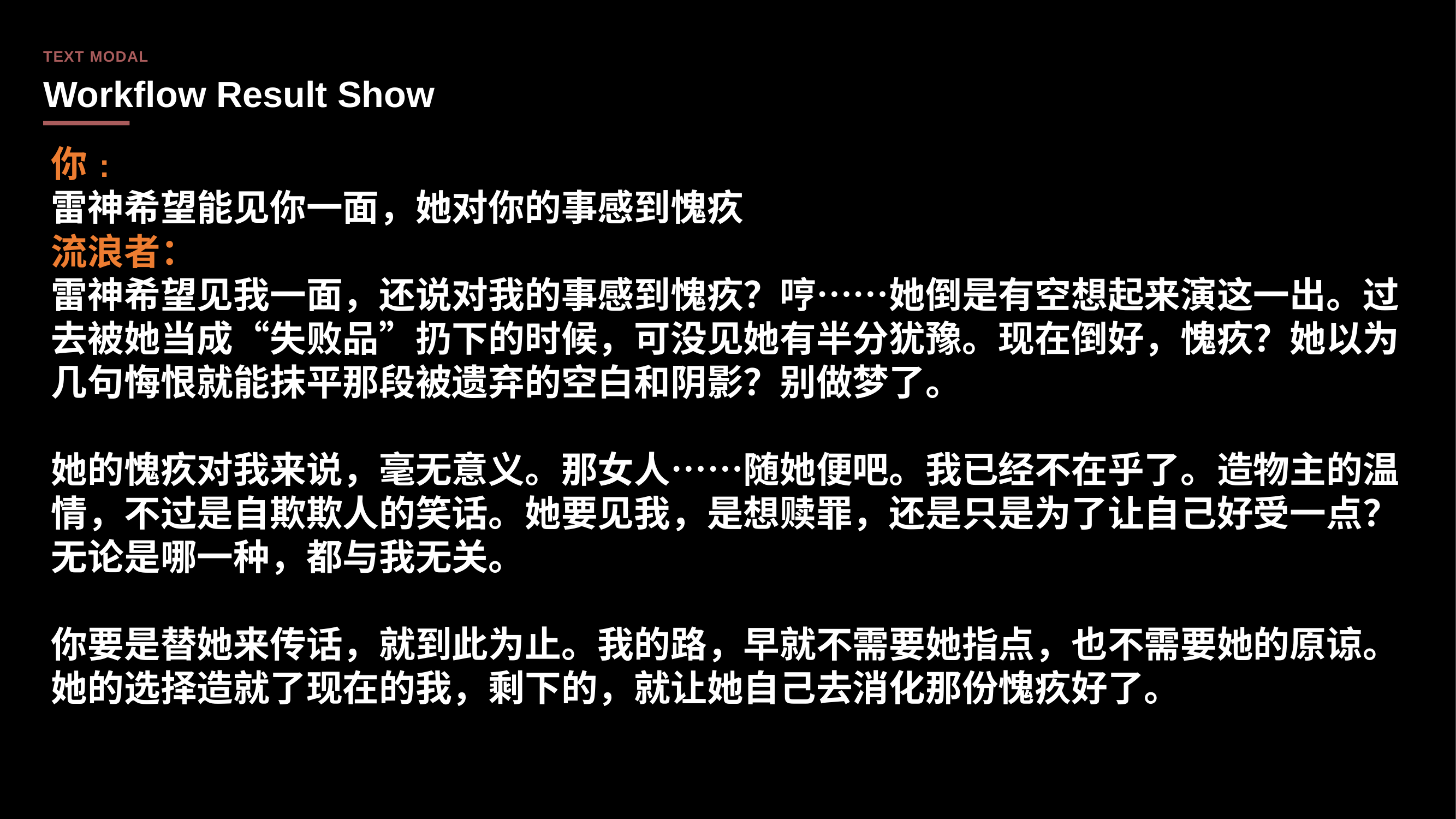

TEXT MODAL
Workflow Result Show

你:
雷神希望能见你一面，她对你的事感到愧疚
流浪者：
雷神希望见我一面，还说对我的事感到愧疚？哼……她倒是有空想起来演这一出。过去被她当成“失败品”扔下的时候，可没见她有半分犹豫。现在倒好，愧疚？她以为几句悔恨就能抹平那段被遗弃的空白和阴影？别做梦了。

她的愧疚对我来说，毫无意义。那女人……随她便吧。我已经不在乎了。造物主的温情，不过是自欺欺人的笑话。她要见我，是想赎罪，还是只是为了让自己好受一点？无论是哪一种，都与我无关。

你要是替她来传话，就到此为止。我的路，早就不需要她指点，也不需要她的原谅。她的选择造就了现在的我，剩下的，就让她自己去消化那份愧疚好了。